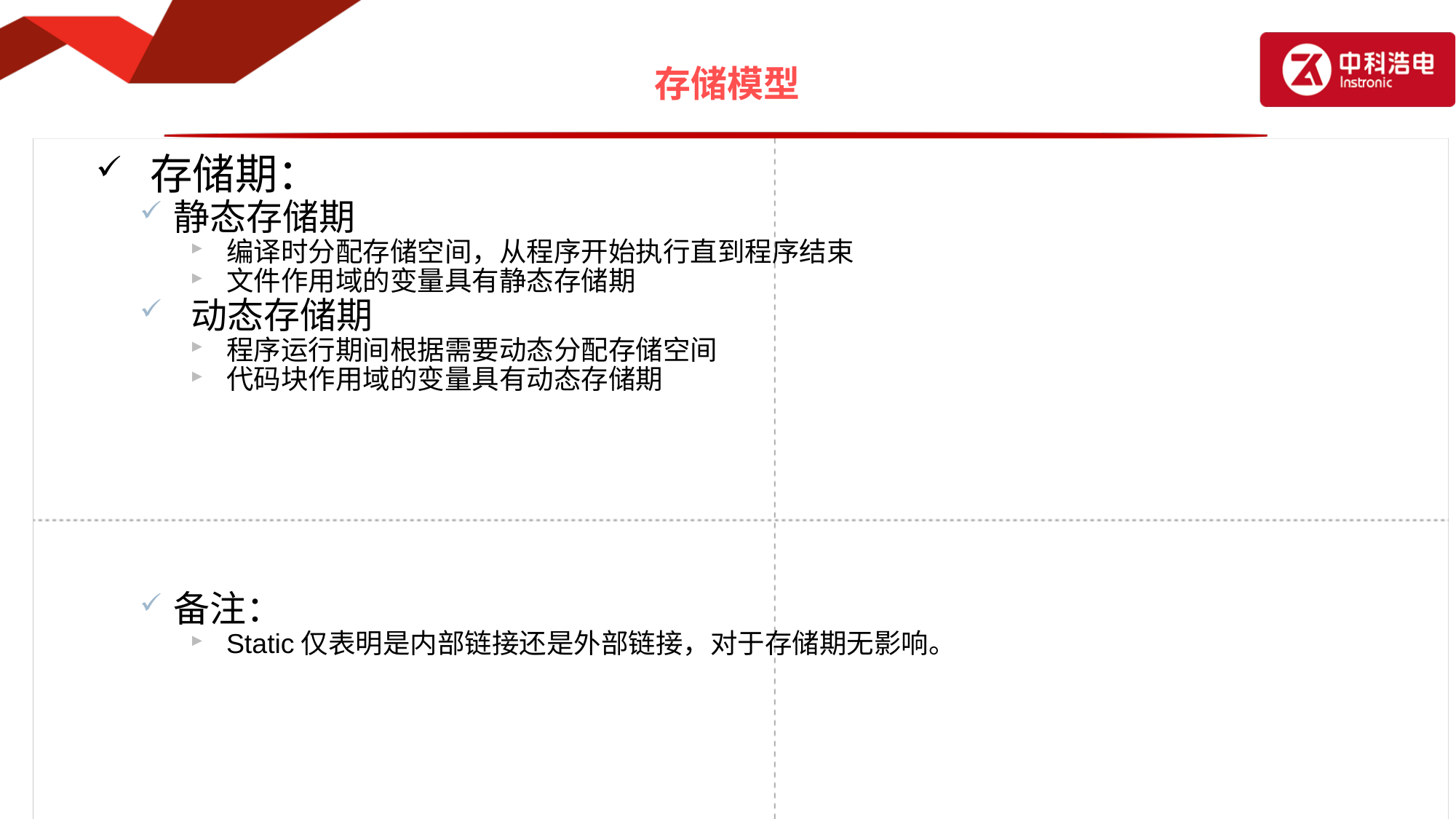

# 存储模型
存储期：
静态存储期
编译时分配存储空间，从程序开始执行直到程序结束
文件作用域的变量具有静态存储期
 动态存储期
程序运行期间根据需要动态分配存储空间
代码块作用域的变量具有动态存储期

备注：
Static仅表明是内部链接还是外部链接，对于存储期无影响。